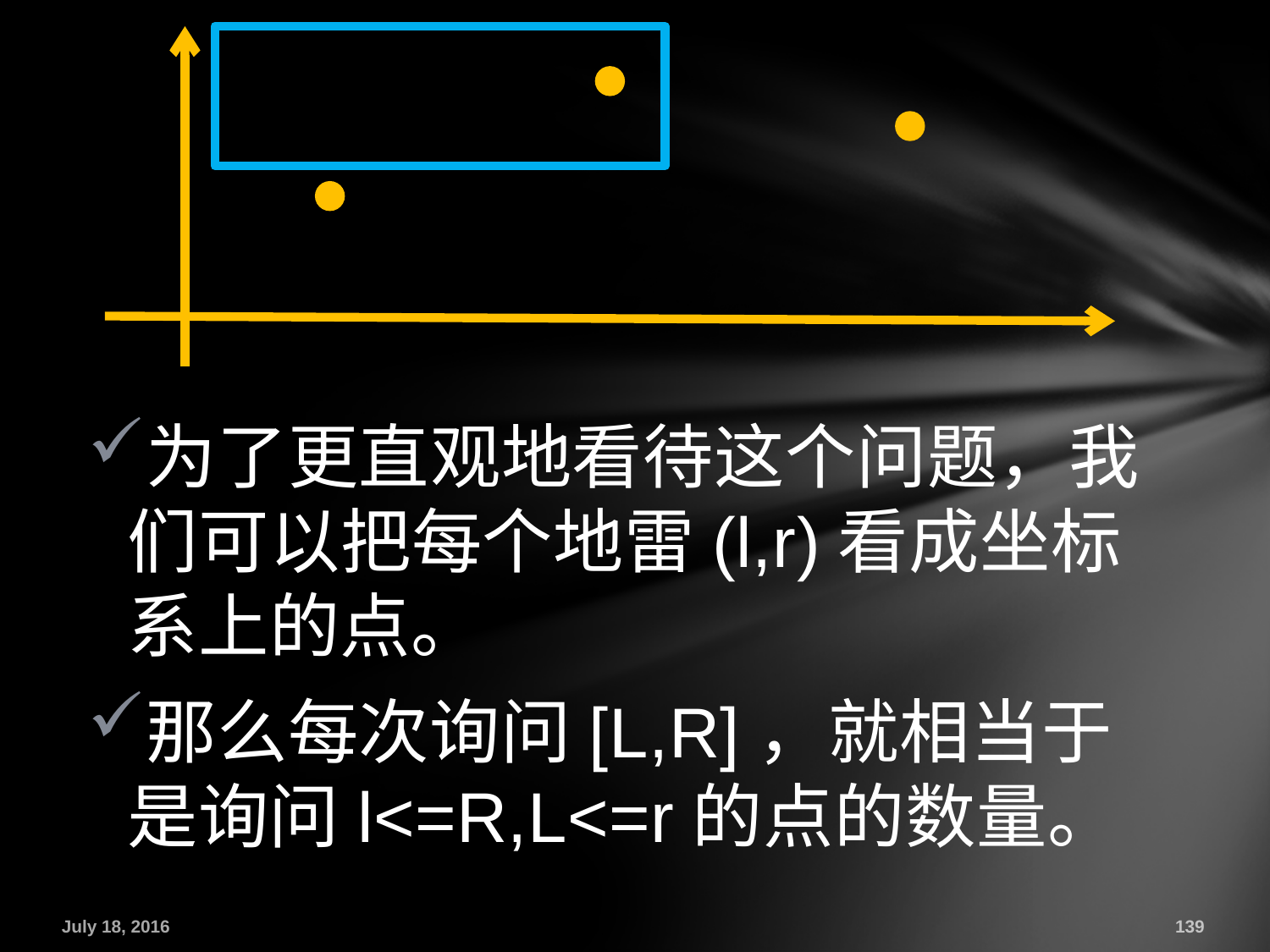

为了更直观地看待这个问题，我们可以把每个地雷(l,r)看成坐标系上的点。
那么每次询问[L,R]，就相当于是询问l<=R,L<=r的点的数量。
July 18, 2016

139